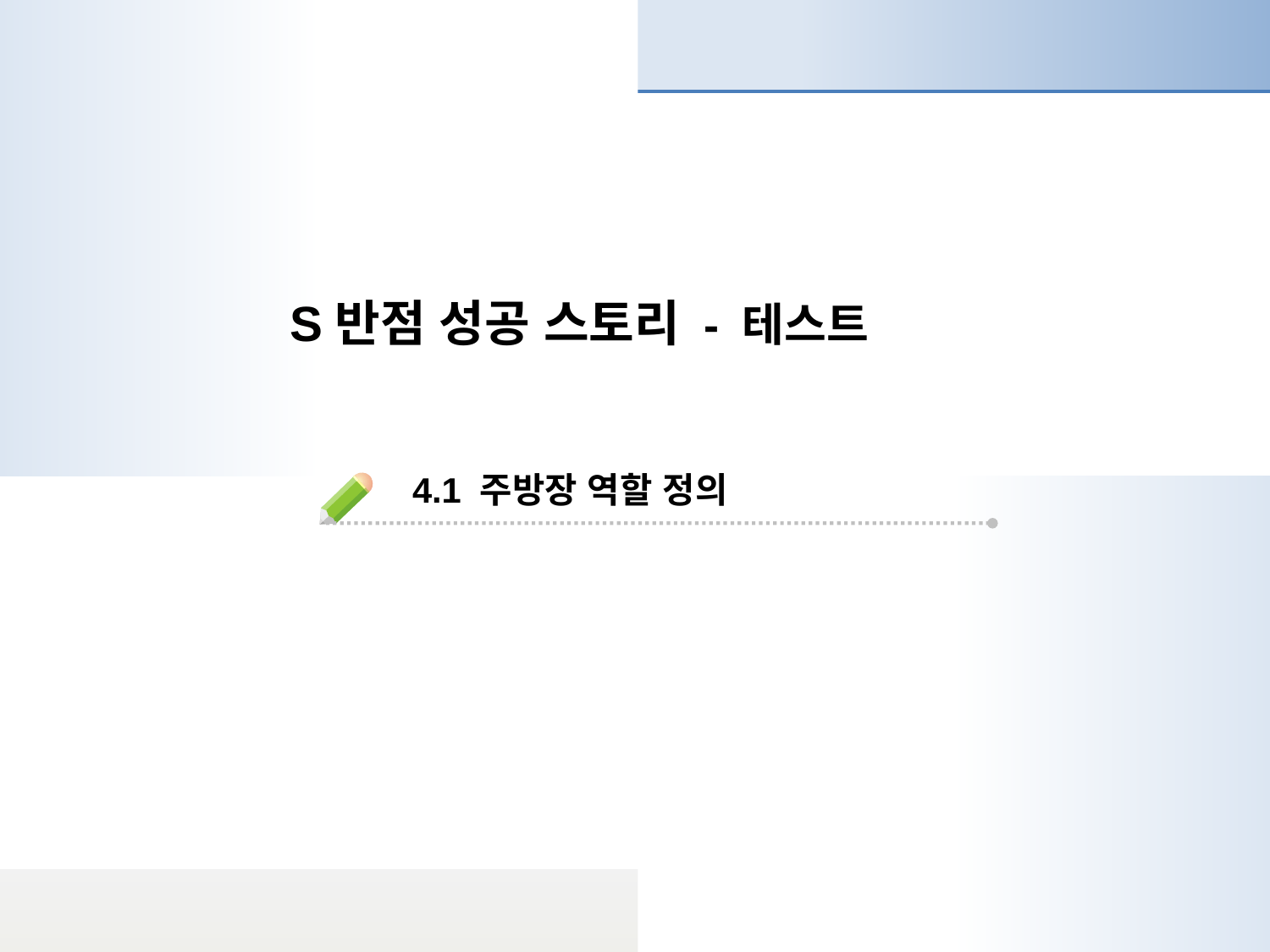

S반점 성공 스토리 - 테스트
4.1 주방장 역할 정의